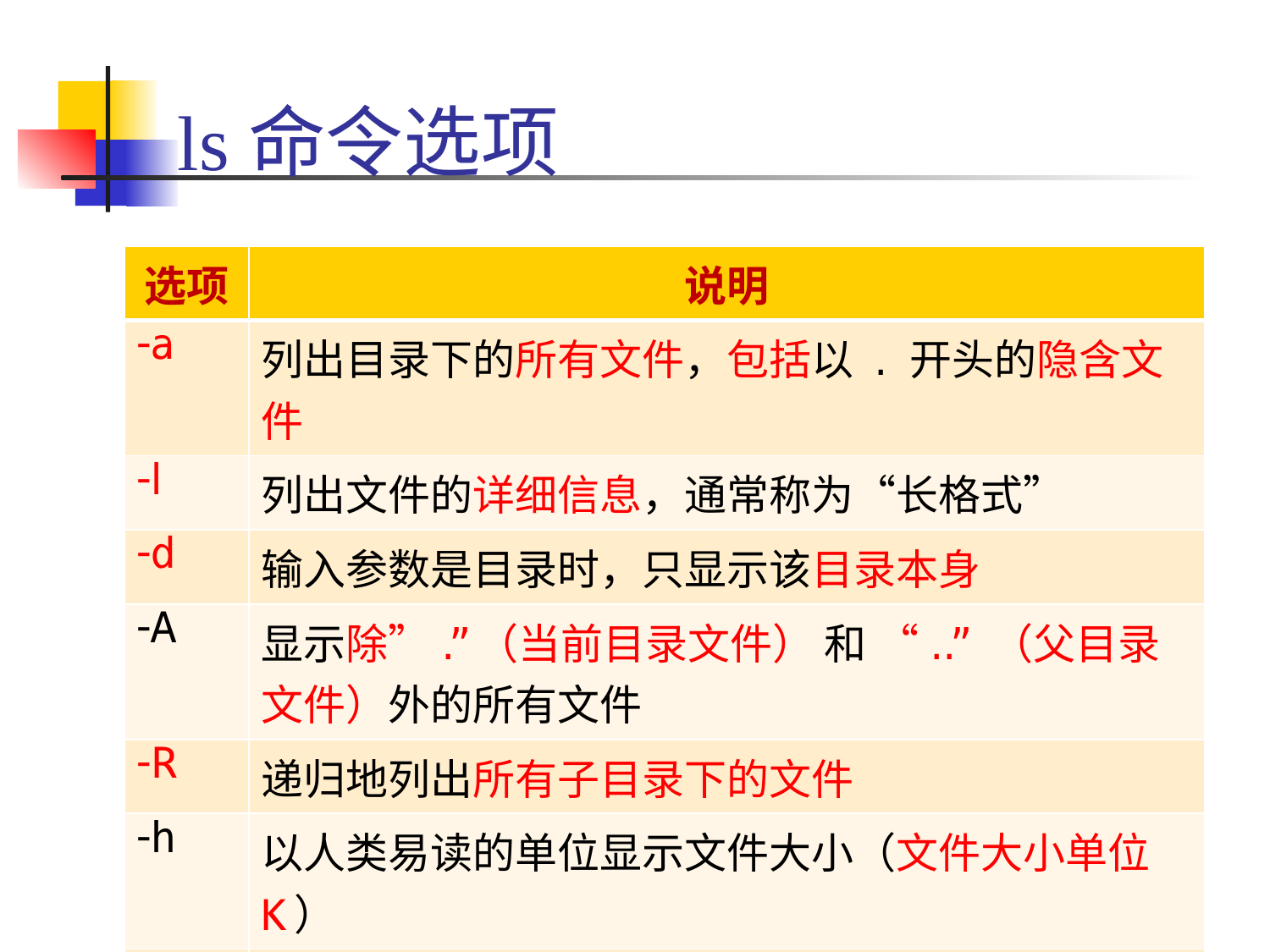

# ls命令选项
| 选项 | 说明 |
| --- | --- |
| -a | 列出目录下的所有文件，包括以 . 开头的隐含文件 |
| -l | 列出文件的详细信息，通常称为“长格式” |
| -d | 输入参数是目录时，只显示该目录本身 |
| -A | 显示除”.”（当前目录文件） 和 “..” （父目录文件）外的所有文件 |
| -R | 递归地列出所有子目录下的文件 |
| -h | 以人类易读的单位显示文件大小（文件大小单位K） |
| -S | 以文件大小排序输出 |
| -t | 以时间排序输出 |
| -i | 在输出的第一列显示文件的i节点号 |